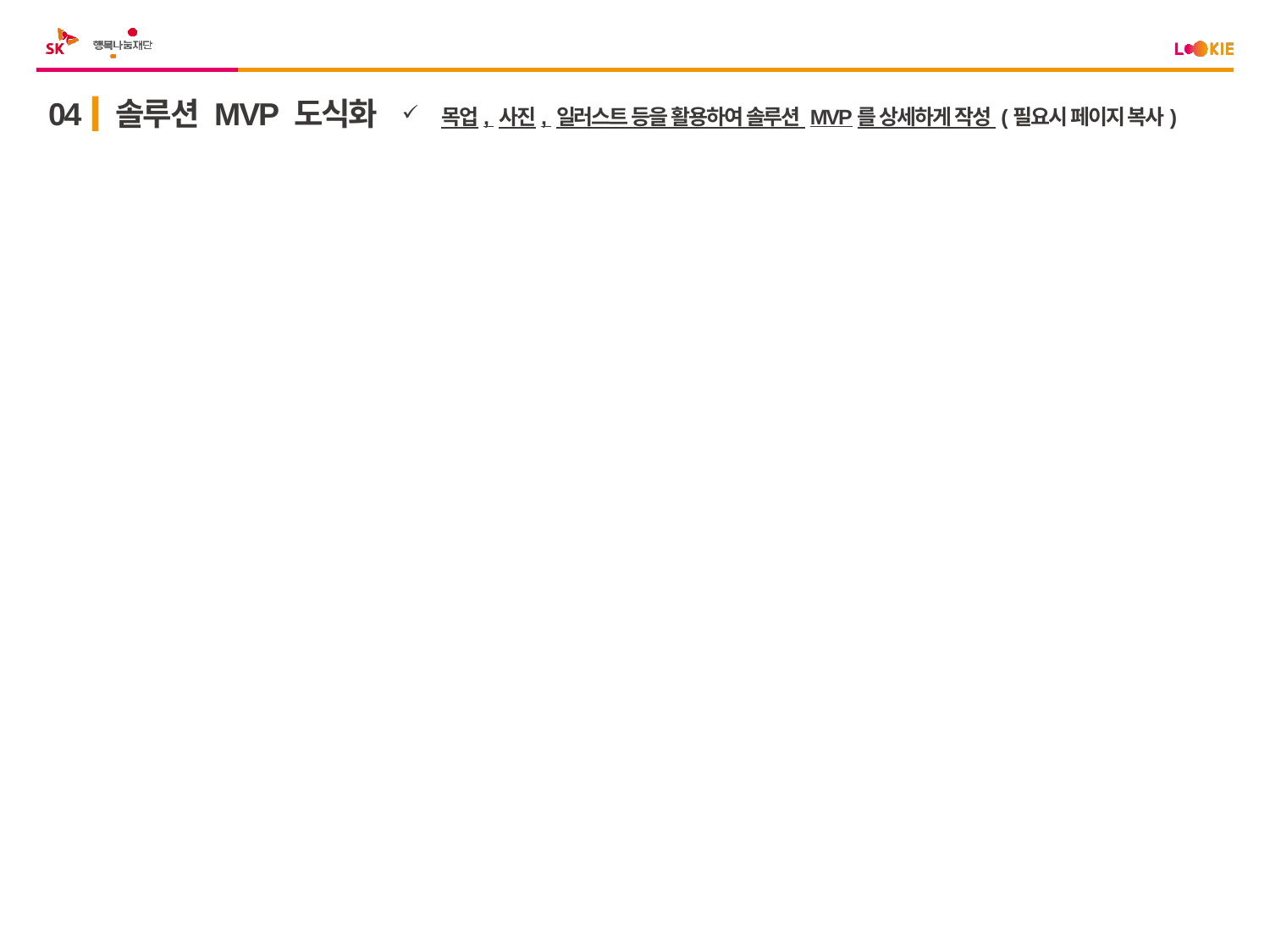

04
솔루션 MVP 도식화
목업, 사진, 일러스트 등을 활용하여 솔루션 MVP를 상세하게 작성 (필요시 페이지 복사)